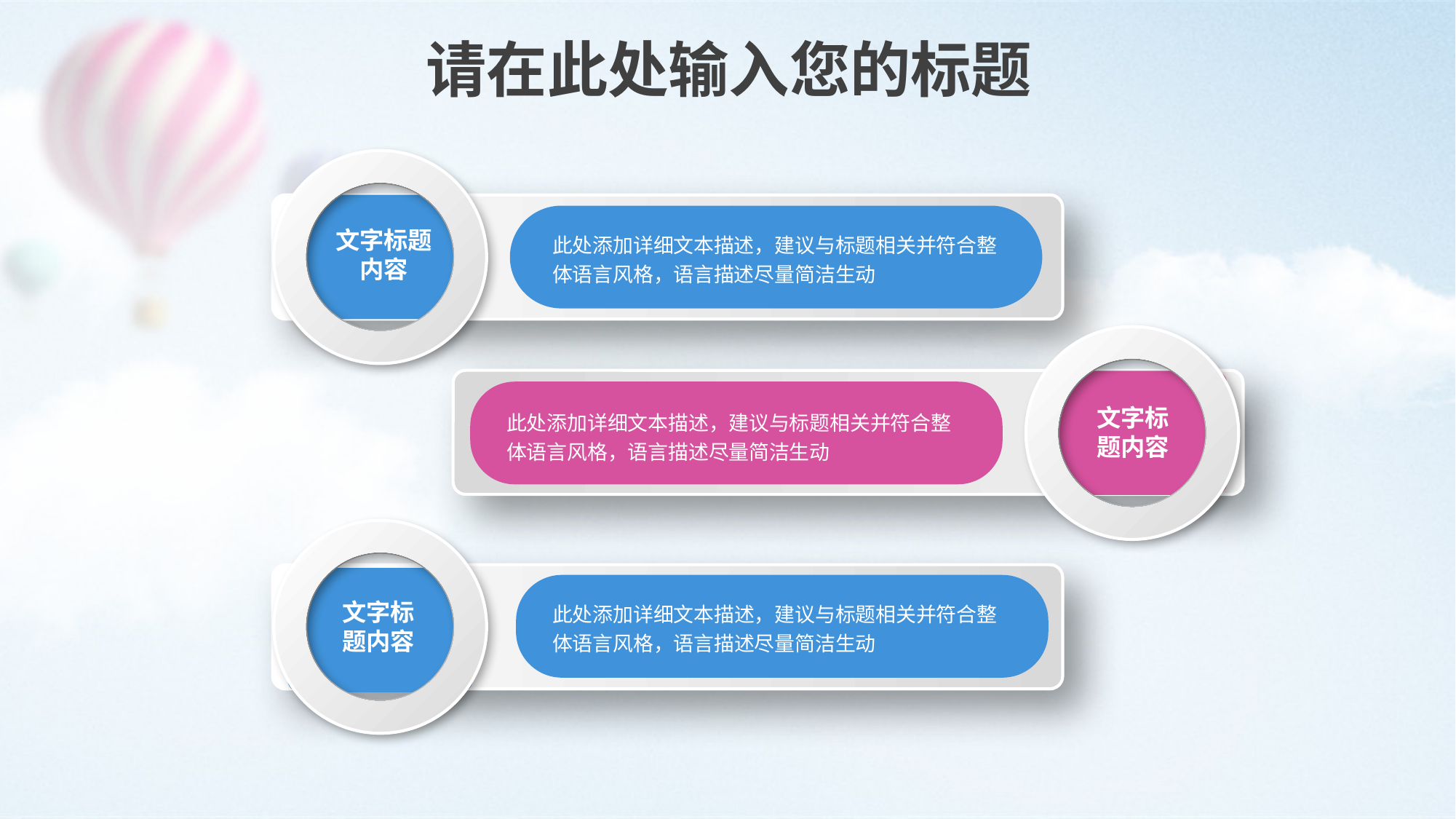

请在此处输入您的标题

文字标题内容
此处添加详细文本描述，建议与标题相关并符合整体语言风格，语言描述尽量简洁生动

文字标题内容
此处添加详细文本描述，建议与标题相关并符合整体语言风格，语言描述尽量简洁生动

此处添加详细文本描述，建议与标题相关并符合整体语言风格，语言描述尽量简洁生动
文字标题内容